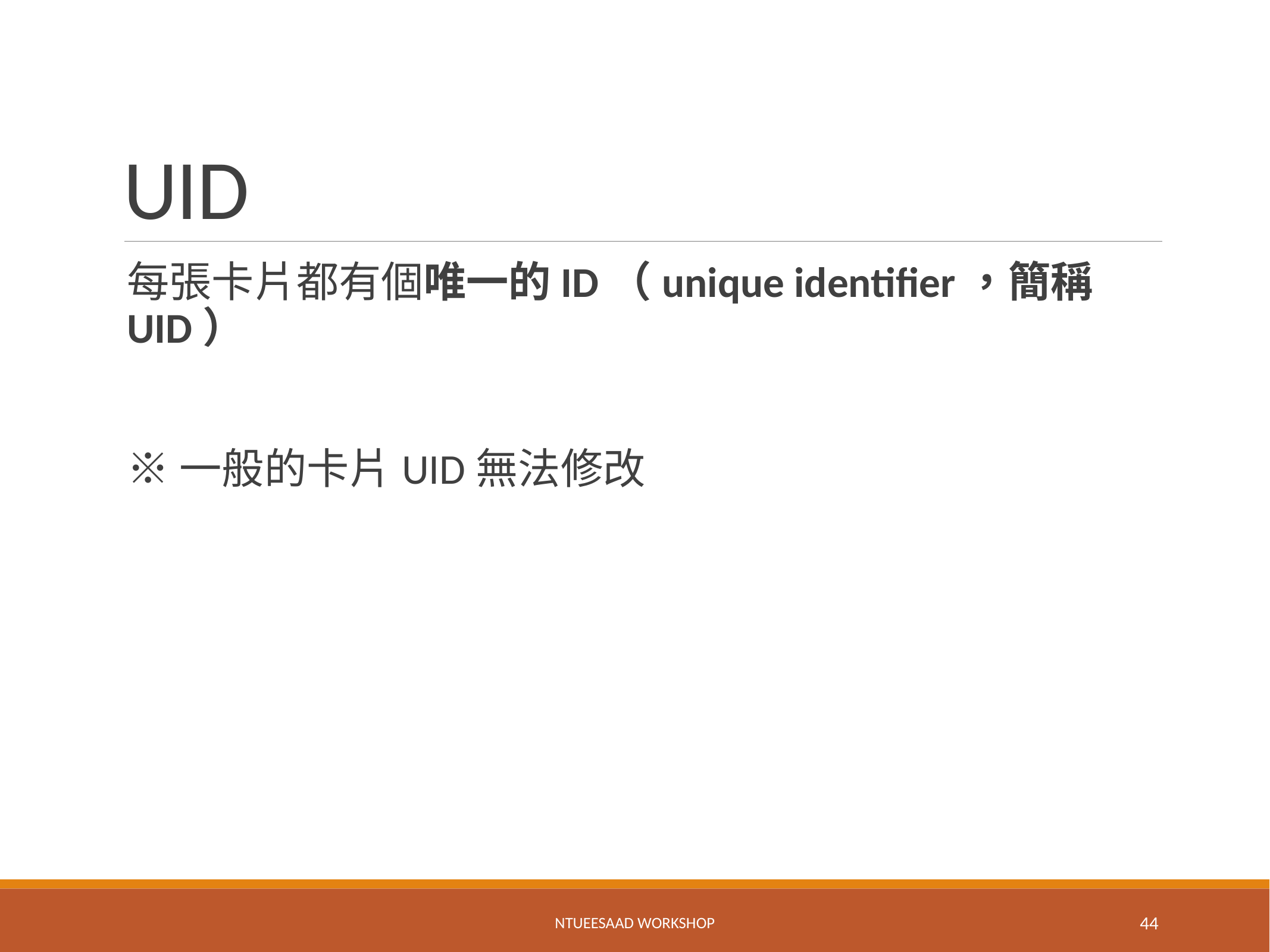

# UID
每張卡片都有個唯一的ID（unique identifier，簡稱UID）

※一般的卡片UID無法修改
NTUEESAAD WORKSHOP
44